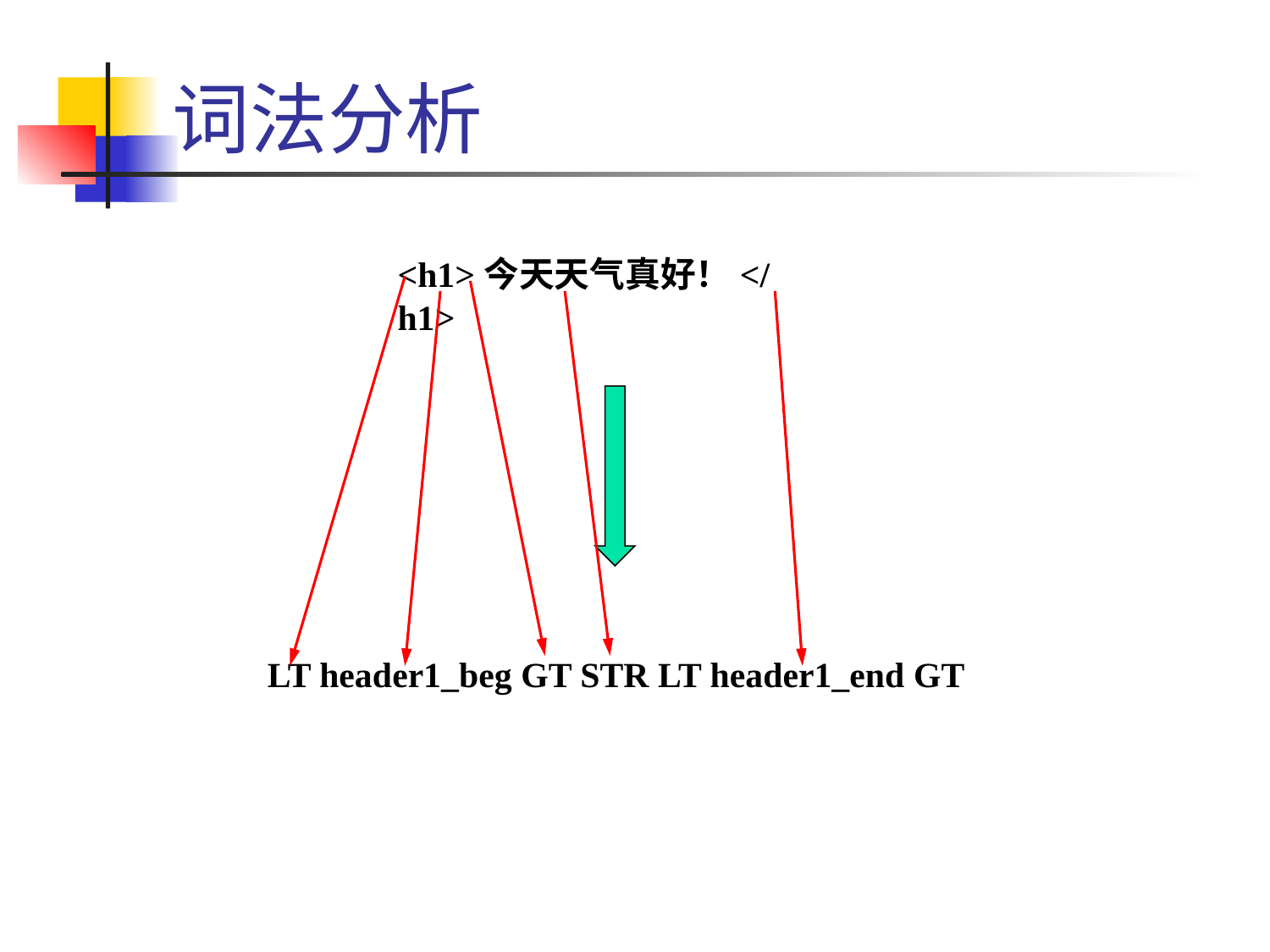

# 词法分析
<h1>今天天气真好！</h1>

LT header1_beg GT STR LT header1_end GT